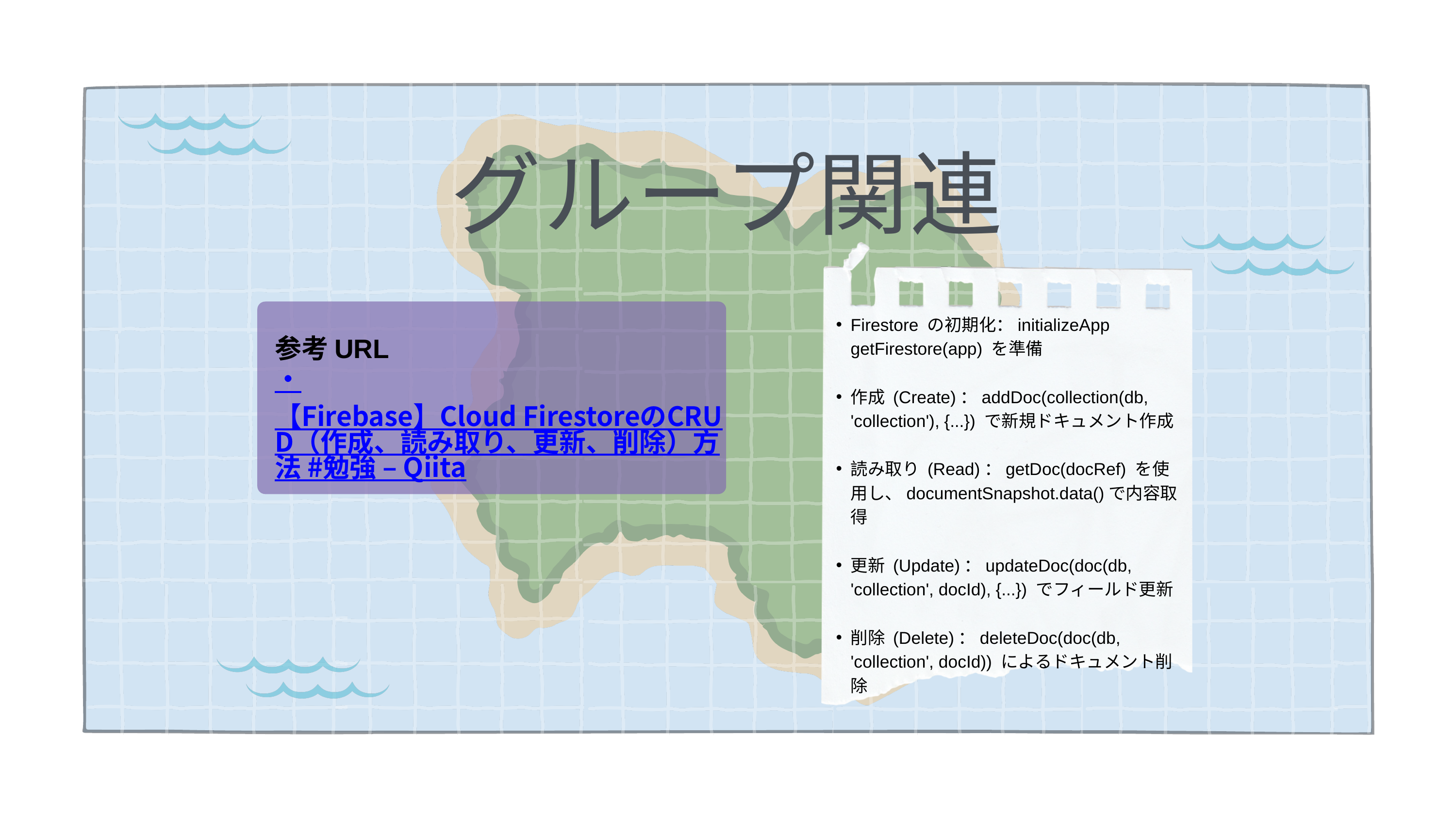

グループ関連

Firestore の初期化：initializeApp getFirestore(app) を準備

作成 (Create)：addDoc(collection(db, 'collection'), {...}) で新規ドキュメント作成

読み取り (Read)：getDoc(docRef) を使用し、documentSnapshot.data()で内容取得

更新 (Update)：updateDoc(doc(db, 'collection', docId), {...}) でフィールド更新

削除 (Delete)：deleteDoc(doc(db, 'collection', docId)) によるドキュメント削除

参考URL
•【Firebase】Cloud FirestoreのCRUD（作成、読み取り、更新、削除）方法 #勉強 – Qiita